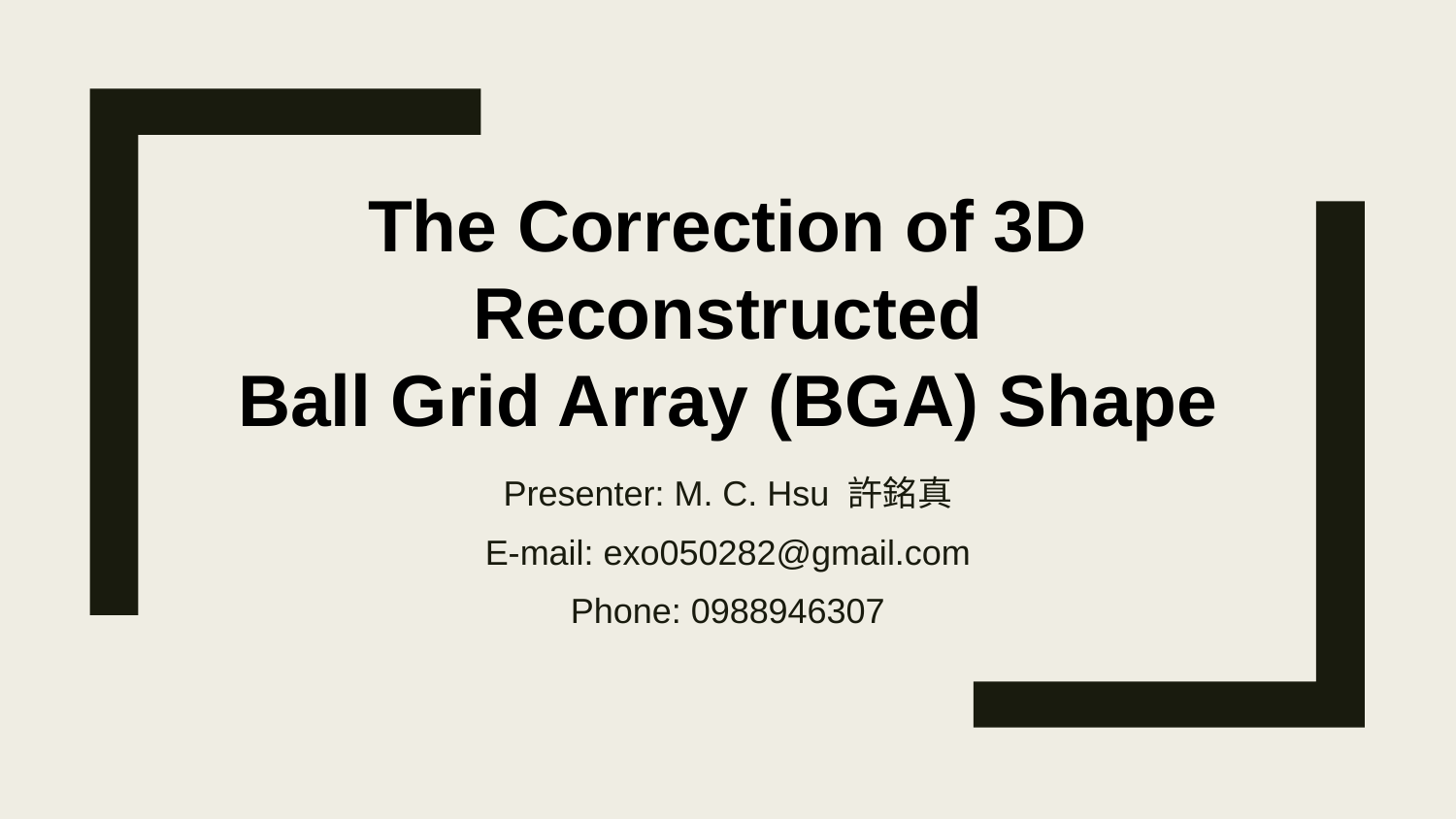

The Correction of 3D Reconstructed
Ball Grid Array (BGA) Shape
Presenter: M. C. Hsu 許銘真
E-mail: exo050282@gmail.com
Phone: 0988946307